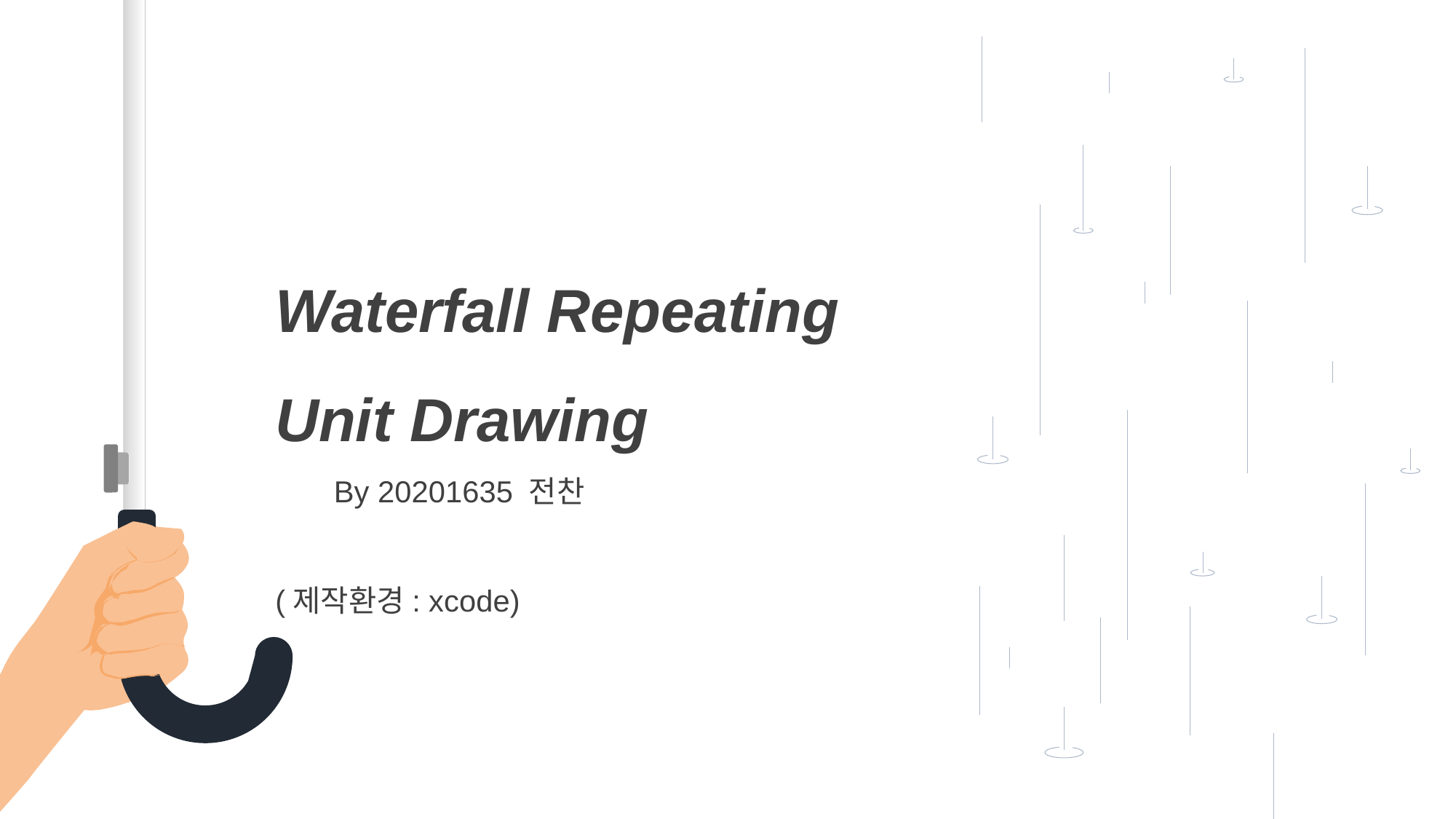

Waterfall Repeating Unit Drawing
       By 20201635 전찬

(제작환경: xcode)